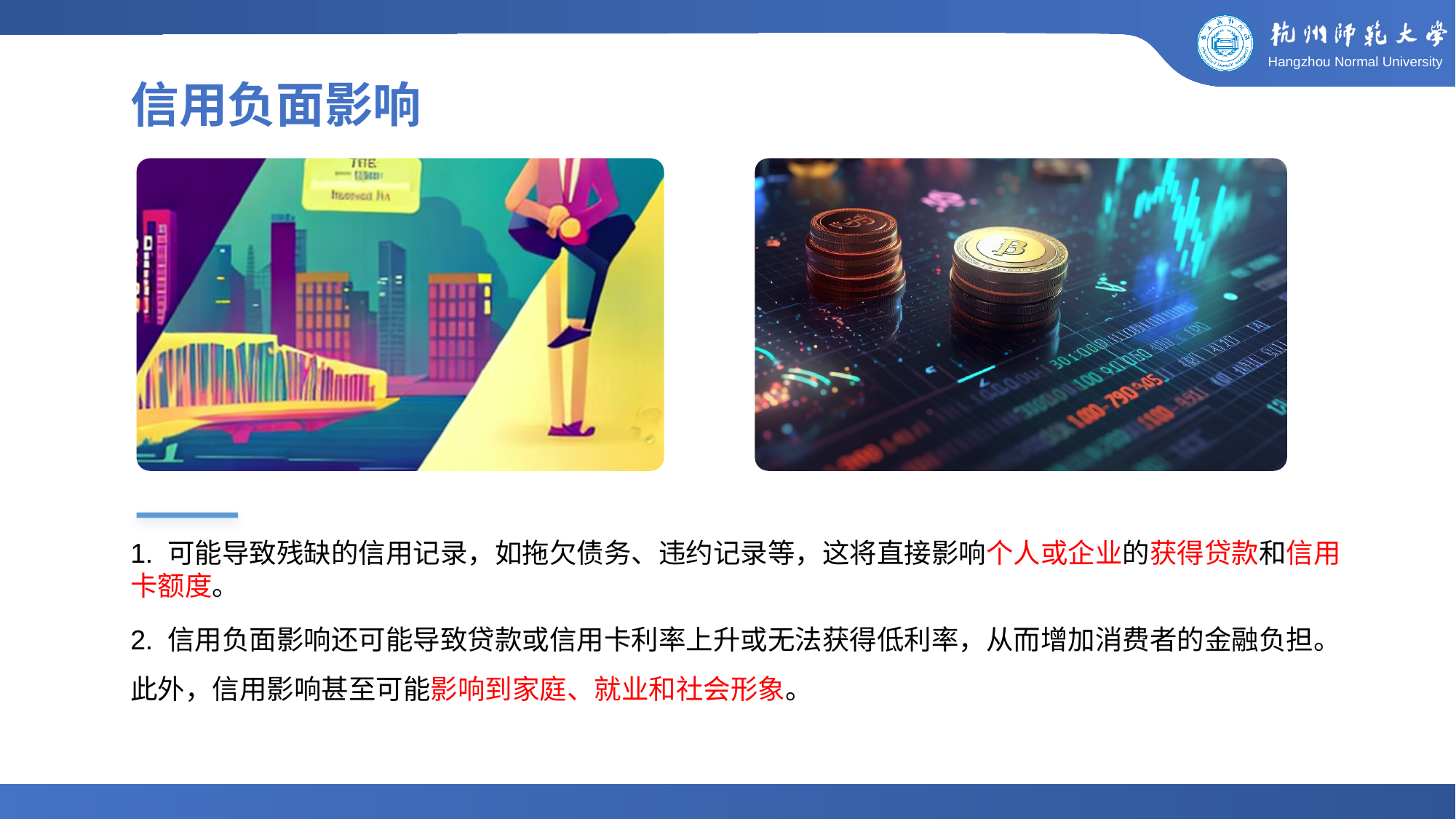

信用负面影响

1. 可能导致残缺的信用记录，如拖欠债务、违约记录等，这将直接影响个人或企业的获得贷款和信用卡额度。
2. 信用负面影响还可能导致贷款或信用卡利率上升或无法获得低利率，从而增加消费者的金融负担。此外，信用影响甚至可能影响到家庭、就业和社会形象。
建立信用良好